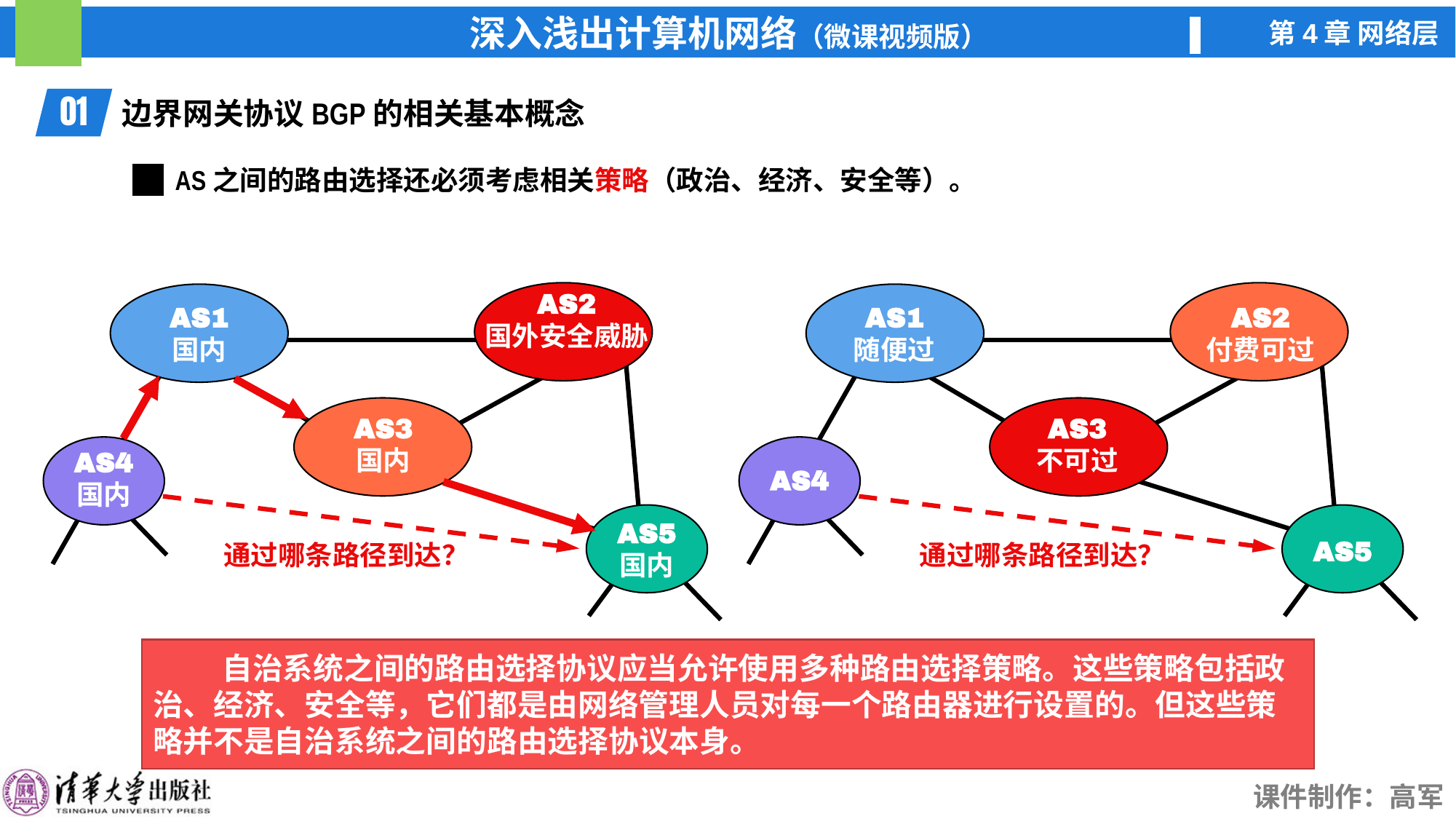

01
边界网关协议BGP的相关基本概念
AS之间的路由选择还必须考虑相关策略（政治、经济、安全等）。

AS2
国外安全威胁

AS1
随便过
AS2
付费可过

AS3
不可过

AS4

AS5

AS1
国内

AS3
国内

AS4
国内
通过哪条路径到达？
通过哪条路径到达？

AS5
国内
         自治系统之间的路由选择协议应当允许使用多种路由选择策略。这些策略包括政治、经济、安全等，它们都是由网络管理人员对每一个路由器进行设置的。但这些策略并不是自治系统之间的路由选择协议本身。